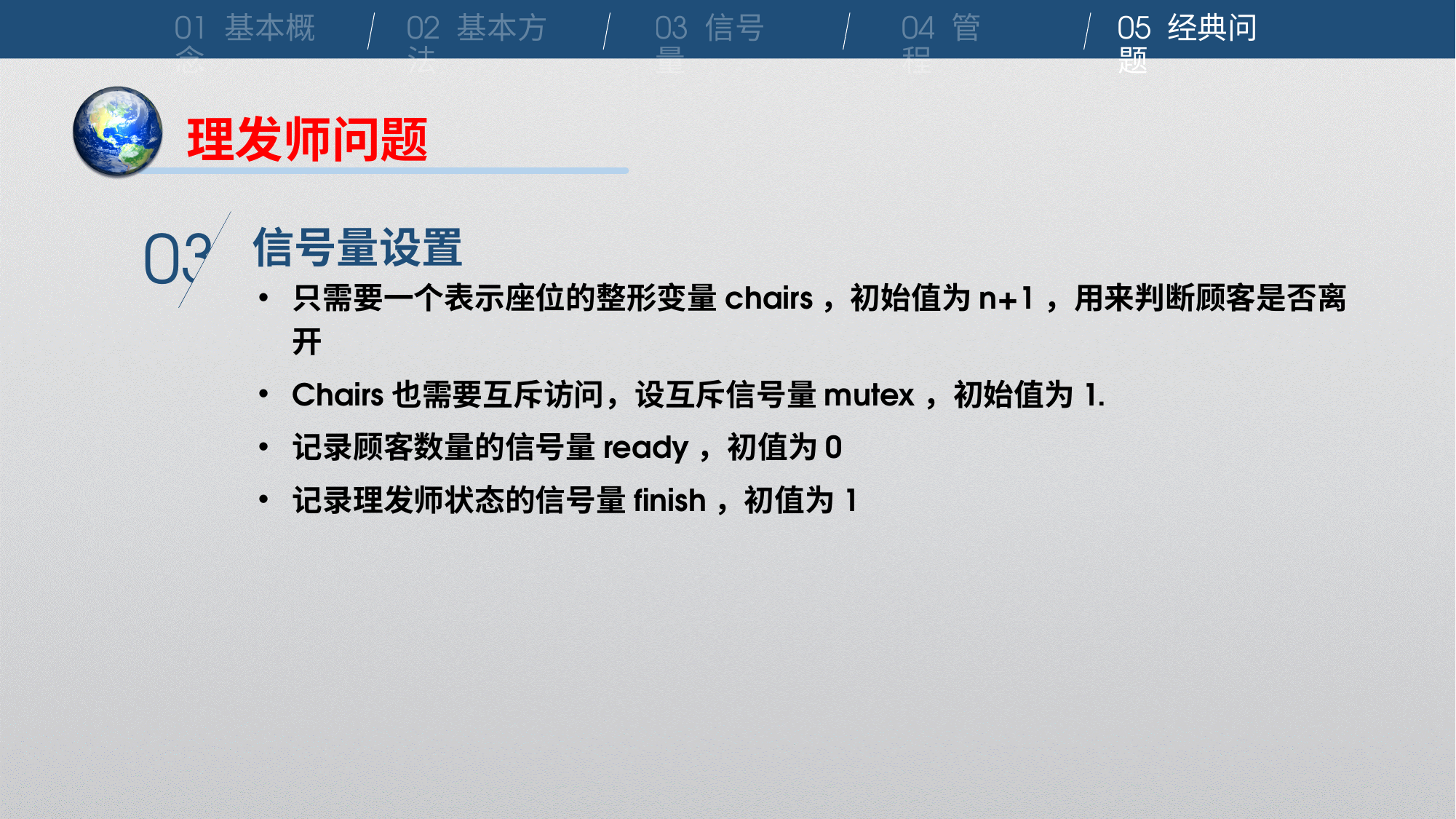

01 基本概念
02 基本方法
03 信号量
04 管程
05 经典问题
理发师问题
信号量设置

03
只需要一个表示座位的整形变量chairs，初始值为n+1，用来判断顾客是否离开
Chairs也需要互斥访问，设互斥信号量mutex，初始值为1.
记录顾客数量的信号量ready，初值为0
记录理发师状态的信号量finish，初值为1